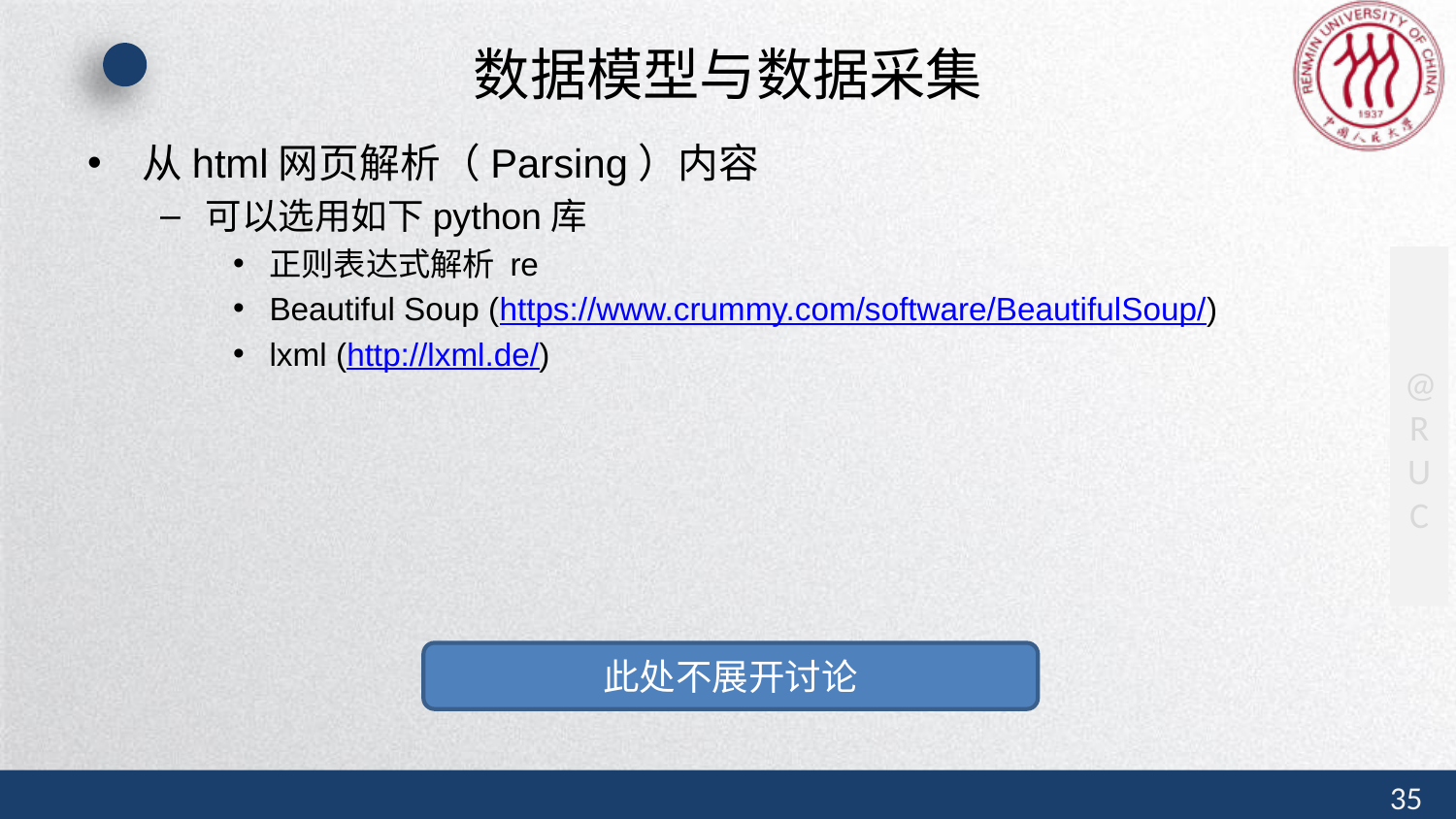

# 数据模型与数据采集
从html网页解析（Parsing）内容
可以选用如下python库
正则表达式解析 re
Beautiful Soup (https://www.crummy.com/software/BeautifulSoup/)
lxml (http://lxml.de/)

此处不展开讨论